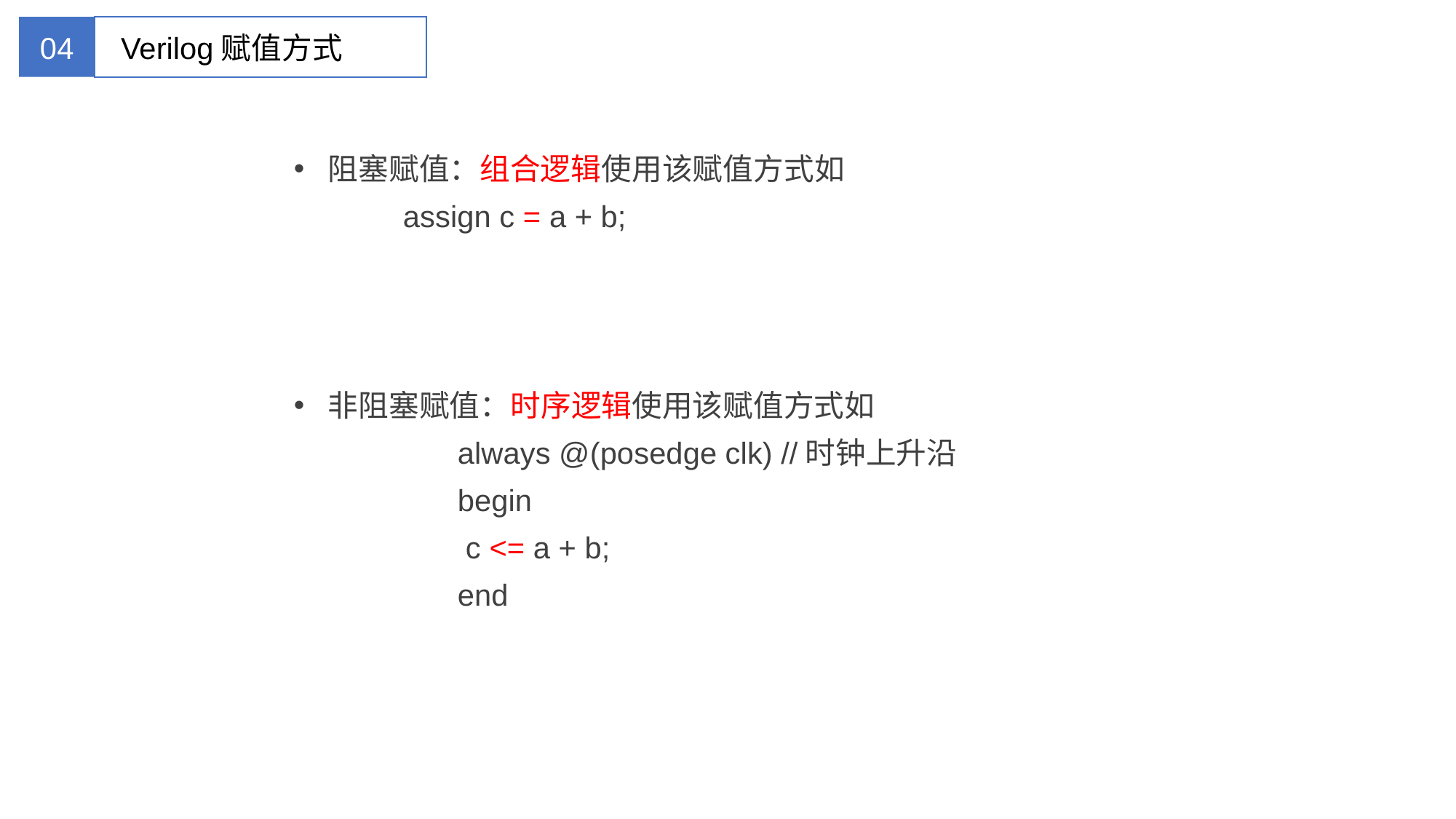

04

Verilog赋值方式
阻塞赋值：组合逻辑使用该赋值方式如
	assign c = a + b;

非阻塞赋值：时序逻辑使用该赋值方式如
	always @(posedge clk) //时钟上升沿
	begin
              c <= a + b;
	end